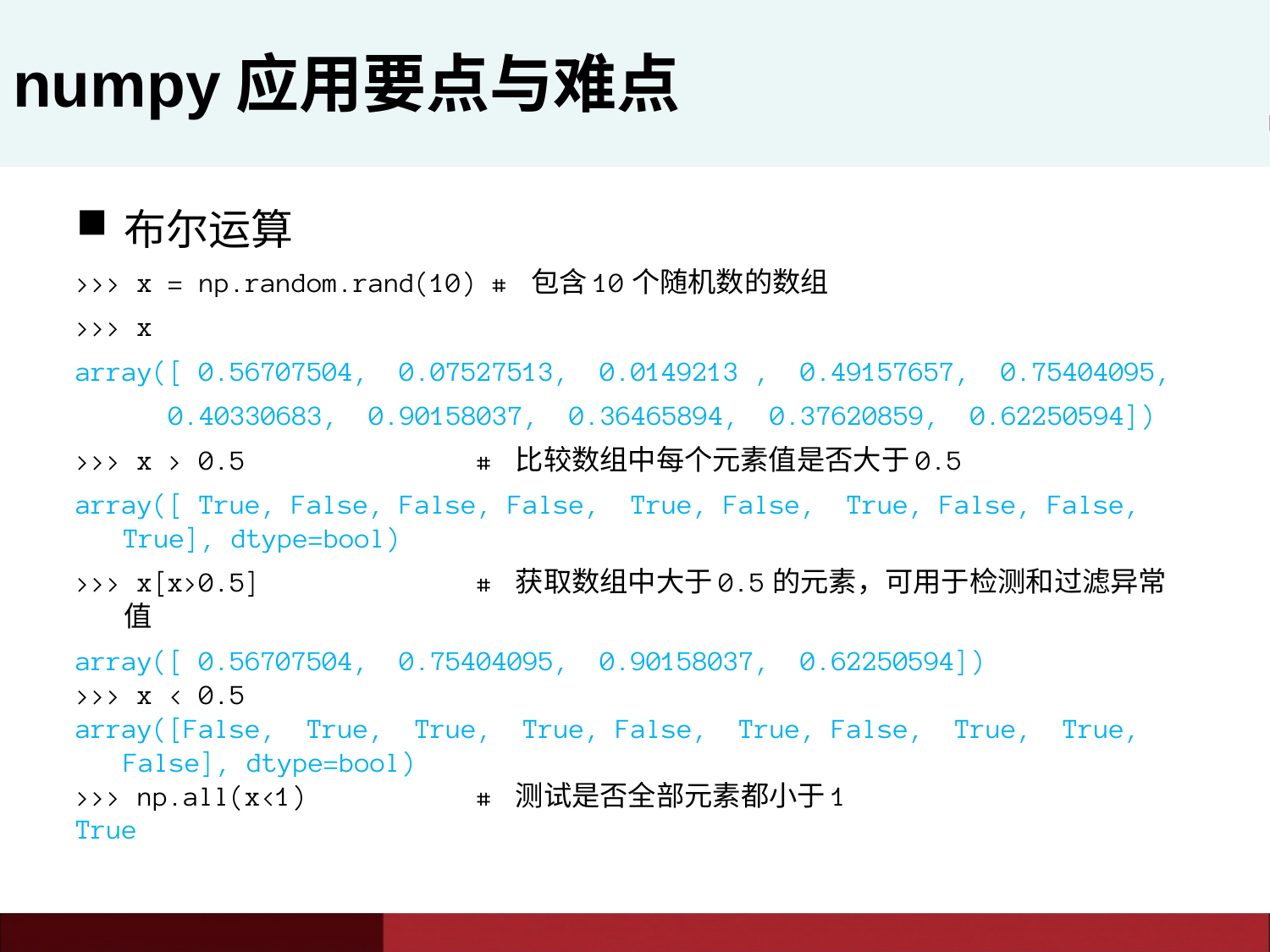

# numpy应用要点与难点
布尔运算
>>> x = np.random.rand(10) # 包含10个随机数的数组
>>> x
array([ 0.56707504,  0.07527513,  0.0149213 ,  0.49157657,  0.75404095,
      0.40330683,  0.90158037,  0.36465894,  0.37620859,  0.62250594])
>>> x > 0.5               # 比较数组中每个元素值是否大于0.5
array([ True, False, False, False,  True, False,  True, False, False,  True], dtype=bool)
>>> x[x>0.5]              # 获取数组中大于0.5的元素，可用于检测和过滤异常值
array([ 0.56707504,  0.75404095,  0.90158037,  0.62250594])
>>> x < 0.5
array([False,  True,  True,  True, False,  True, False,  True,  True, False], dtype=bool)
>>> np.all(x<1)           # 测试是否全部元素都小于1
True